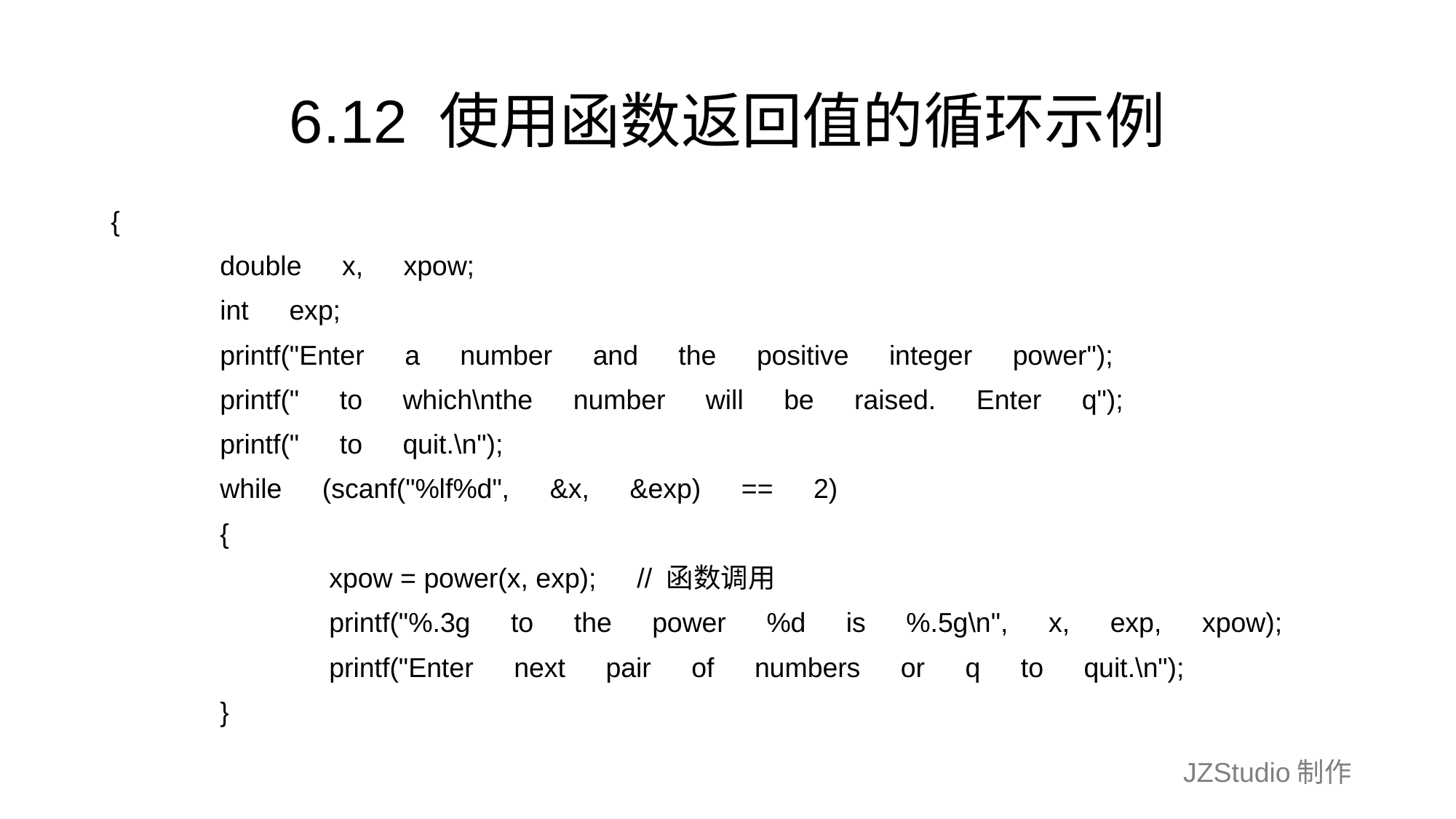

# 6.12 使用函数返回值的循环示例
{
	double　x,　xpow;
	int　exp;
	printf("Enter　a　number　and　the　positive　integer　power");
	printf("　to　which\nthe　number　will　be　raised.　Enter　q");
	printf("　to　quit.\n");
	while　(scanf("%lf%d",　&x,　&exp)　==　2)
	{
		xpow = power(x, exp);　// 函数调用
		printf("%.3g　to　the　power　%d　is　%.5g\n",　x,　exp,　xpow);
		printf("Enter　next　pair　of　numbers　or　q　to　quit.\n");
	}